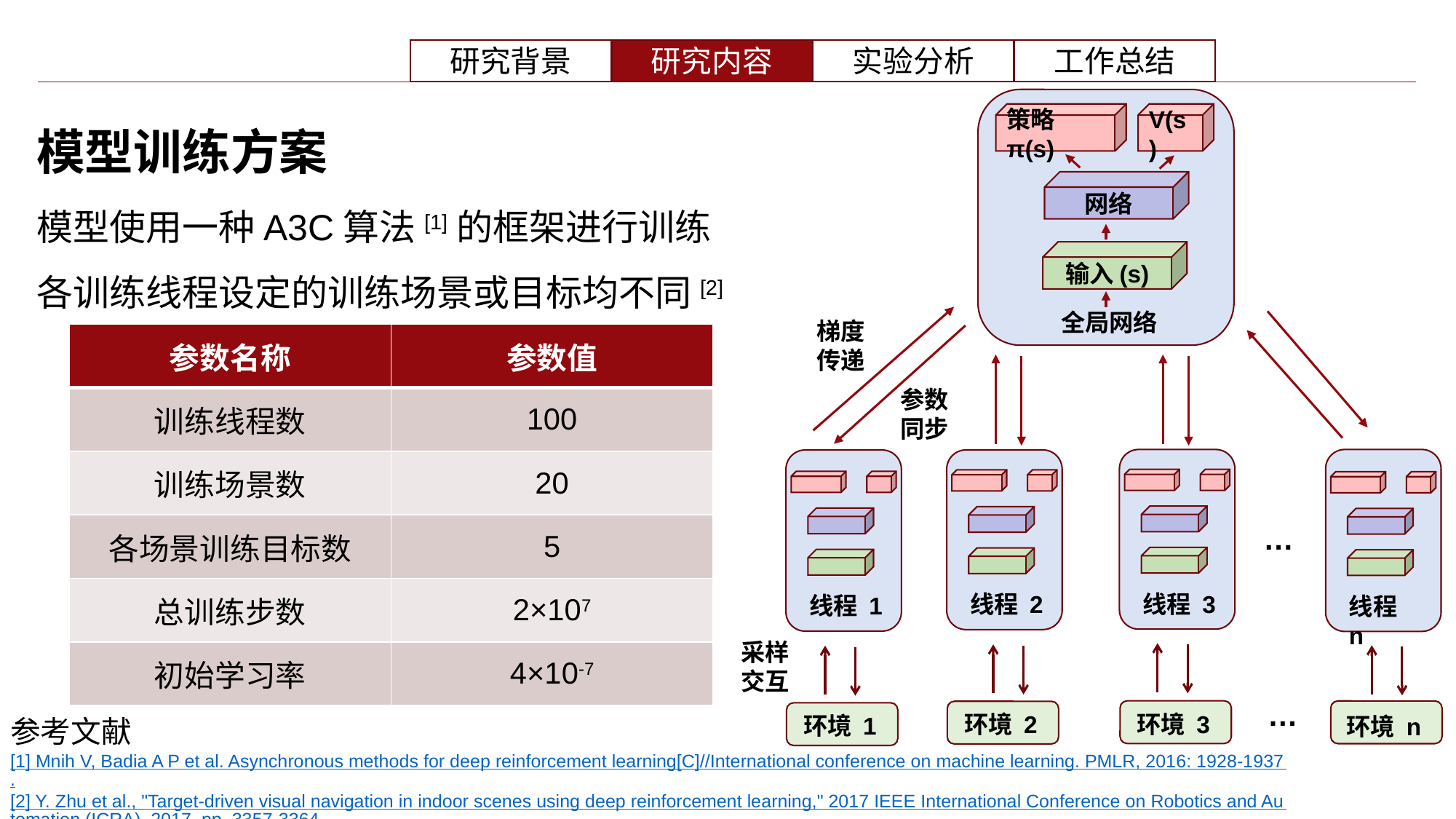

策略 π(s)
V(s)
模型训练方案
网络
模型使用一种A3C算法[1]的框架进行训练
各训练线程设定的训练场景或目标均不同[2]
输入(s)
全局网络
梯度传递
| 参数名称 | 参数值 |
| --- | --- |
| 训练线程数 | 100 |
| 训练场景数 | 20 |
| 各场景训练目标数 | 5 |
| 总训练步数 | 2×107 |
| 初始学习率 | 4×10-7 |
参数同步

…

线程 3
线程 2
线程 1
线程 n
采样交互
…

环境 3
环境 2
环境 1
环境 n
参考文献
[1] Mnih V, Badia A P et al. Asynchronous methods for deep reinforcement learning[C]//International conference on machine learning. PMLR, 2016: 1928-1937.
[2] Y. Zhu et al., "Target-driven visual navigation in indoor scenes using deep reinforcement learning," 2017 IEEE International Conference on Robotics and Automation (ICRA), 2017, pp. 3357-3364.
14